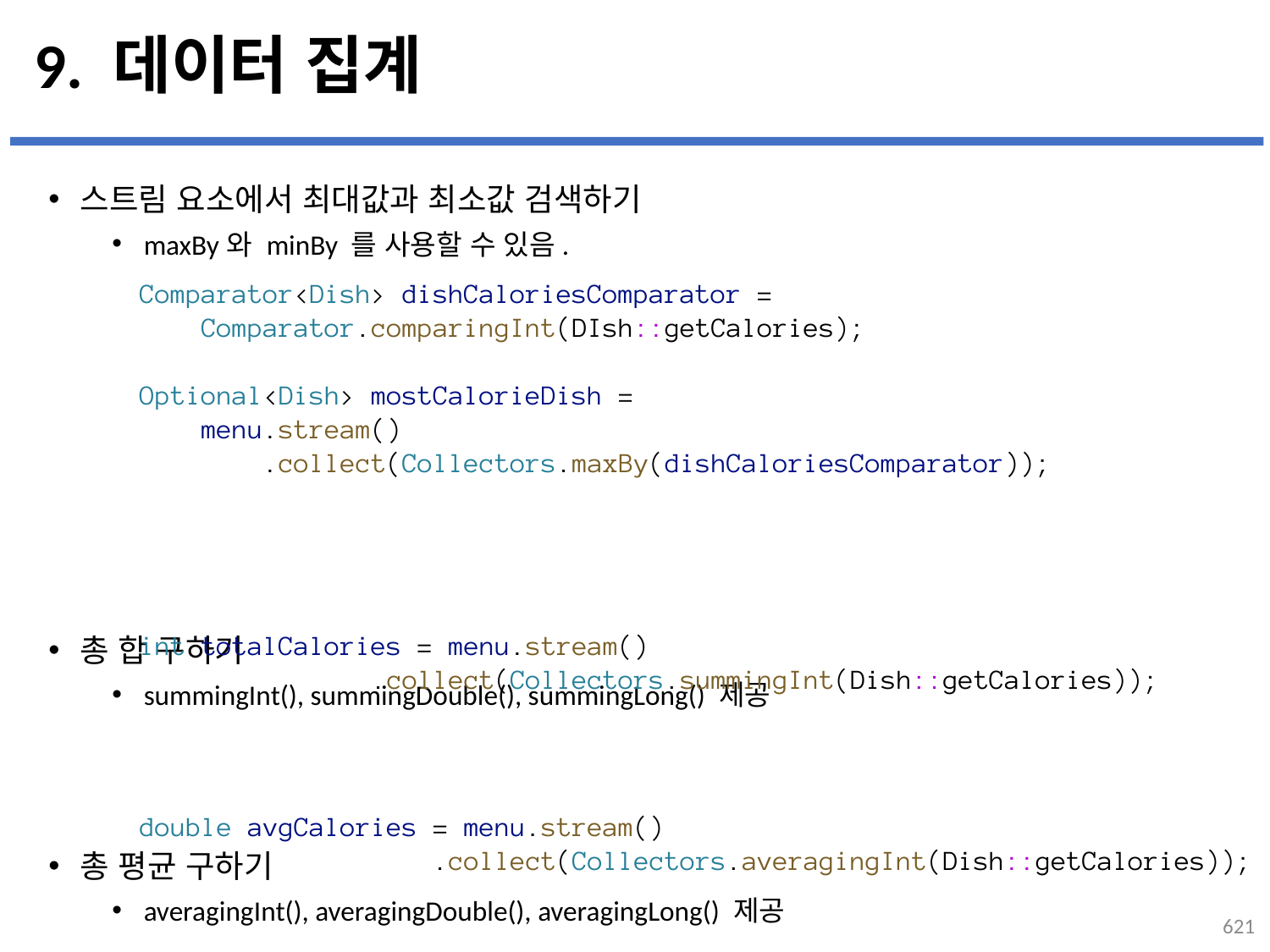

# 9. 데이터 집계
스트림 요소에서 최대값과 최소값 검색하기
maxBy와 minBy 를 사용할 수 있음.

총 합 구하기
summingInt(), summingDouble(), summingLong() 제공

총 평균 구하기
averagingInt(), averagingDouble(), averagingLong() 제공
Comparator<Dish> dishCaloriesComparator =
    Comparator.comparingInt(DIsh::getCalories);
Optional<Dish> mostCalorieDish =
    menu.stream()
        .collect(Collectors.maxBy(dishCaloriesComparator));
int totalCalories = menu.stream()
               .collect(Collectors.summingInt(Dish::getCalories));
double avgCalories = menu.stream()
                   .collect(Collectors.averagingInt(Dish::getCalories));
621